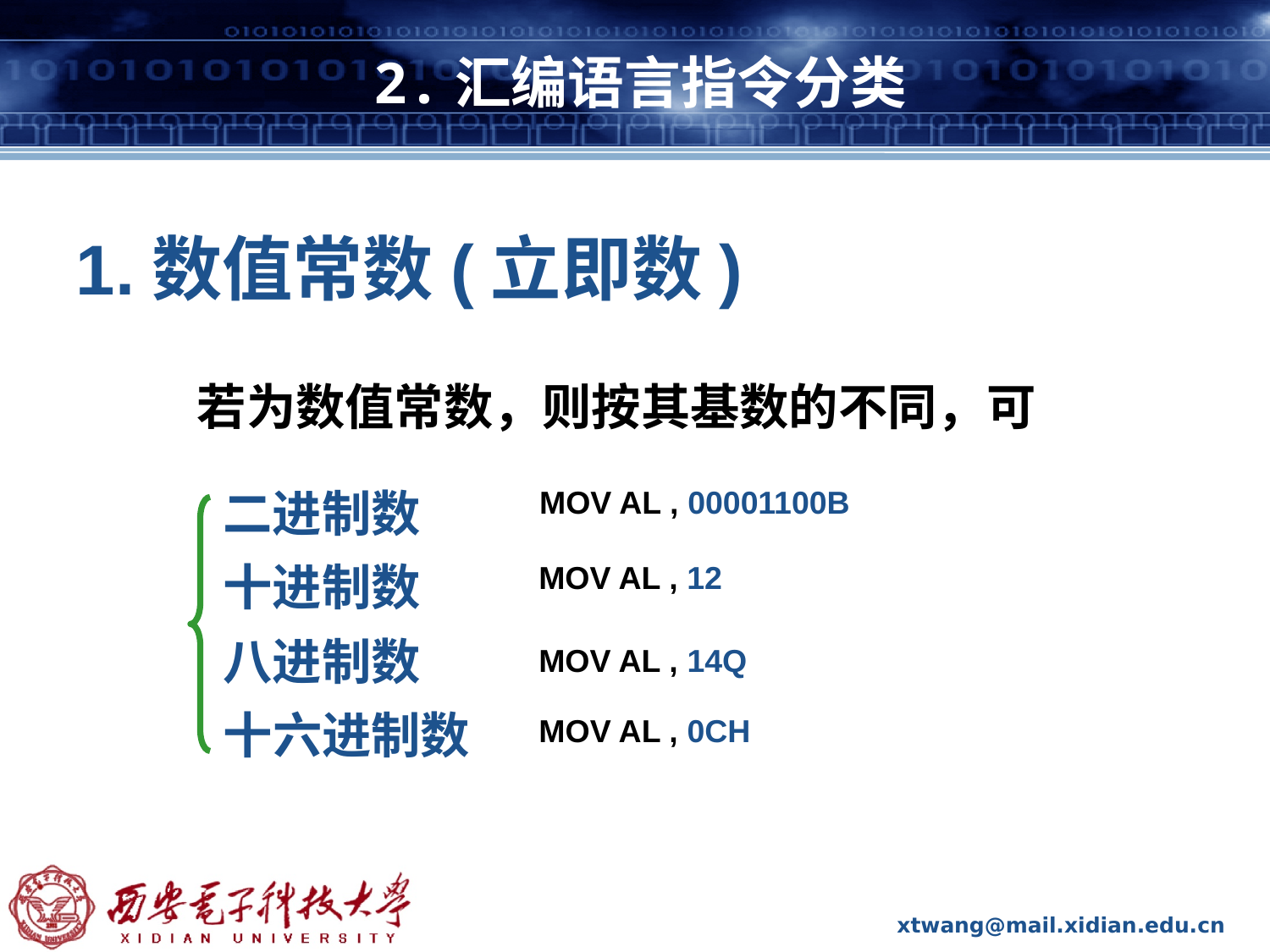

# 2.汇编语言指令分类
1.数值常数(立即数)
    若为数值常数，则按其基数的不同，可
二进制数

十进制数
八进制数
十六进制数
MOV AL , 00001100B
MOV AL , 12
MOV AL , 14Q
MOV AL , 0CH